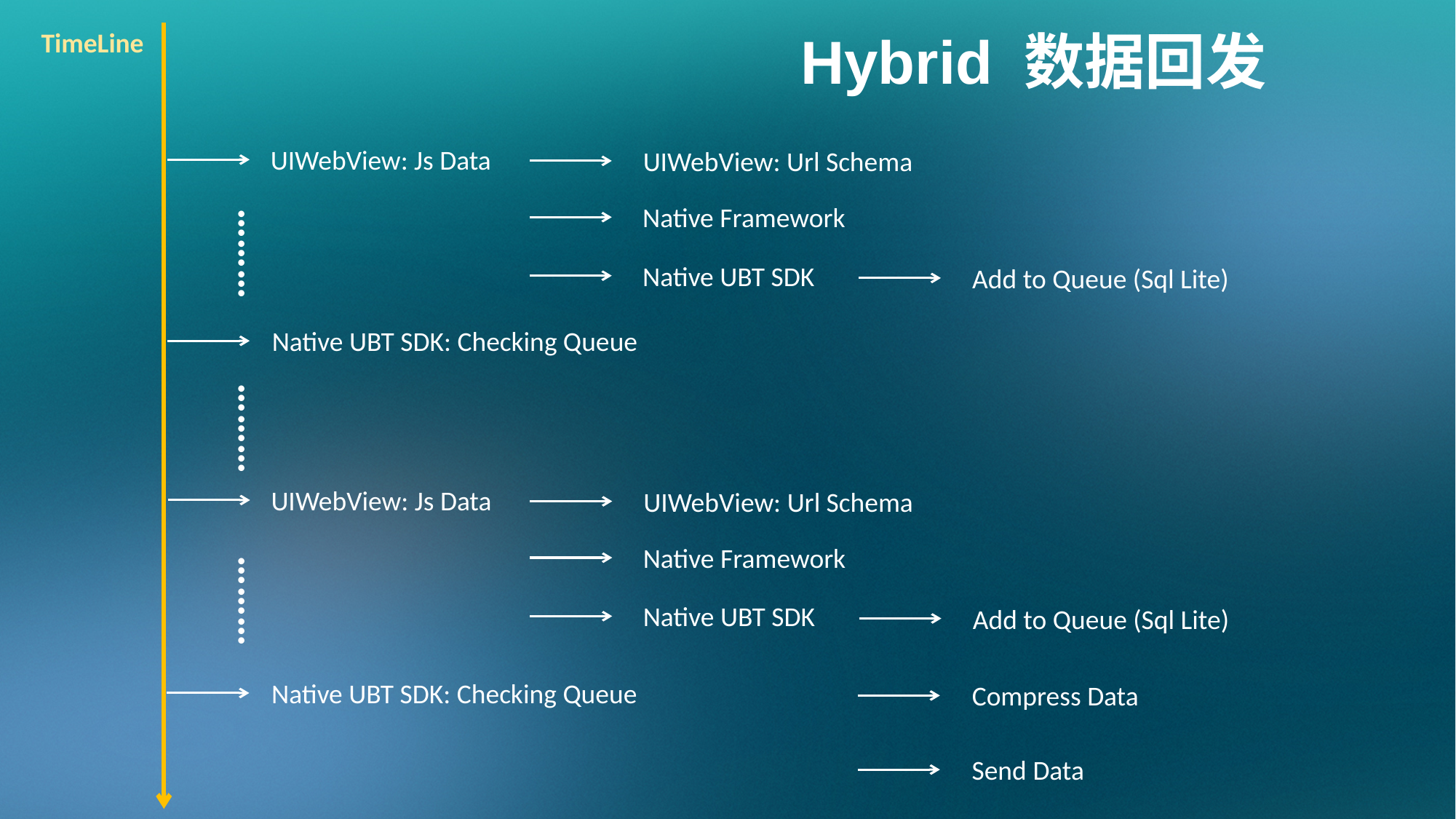

Hybrid 数据回发
TimeLine
UIWebView: Js Data
UIWebView: Url Schema
Native Framework
………
Native UBT SDK
Add to Queue (Sql Lite)
Native UBT SDK: Checking Queue
………
UIWebView: Js Data
UIWebView: Url Schema
Native Framework
………
Native UBT SDK
Add to Queue (Sql Lite)
Native UBT SDK: Checking Queue
Compress Data
Send Data